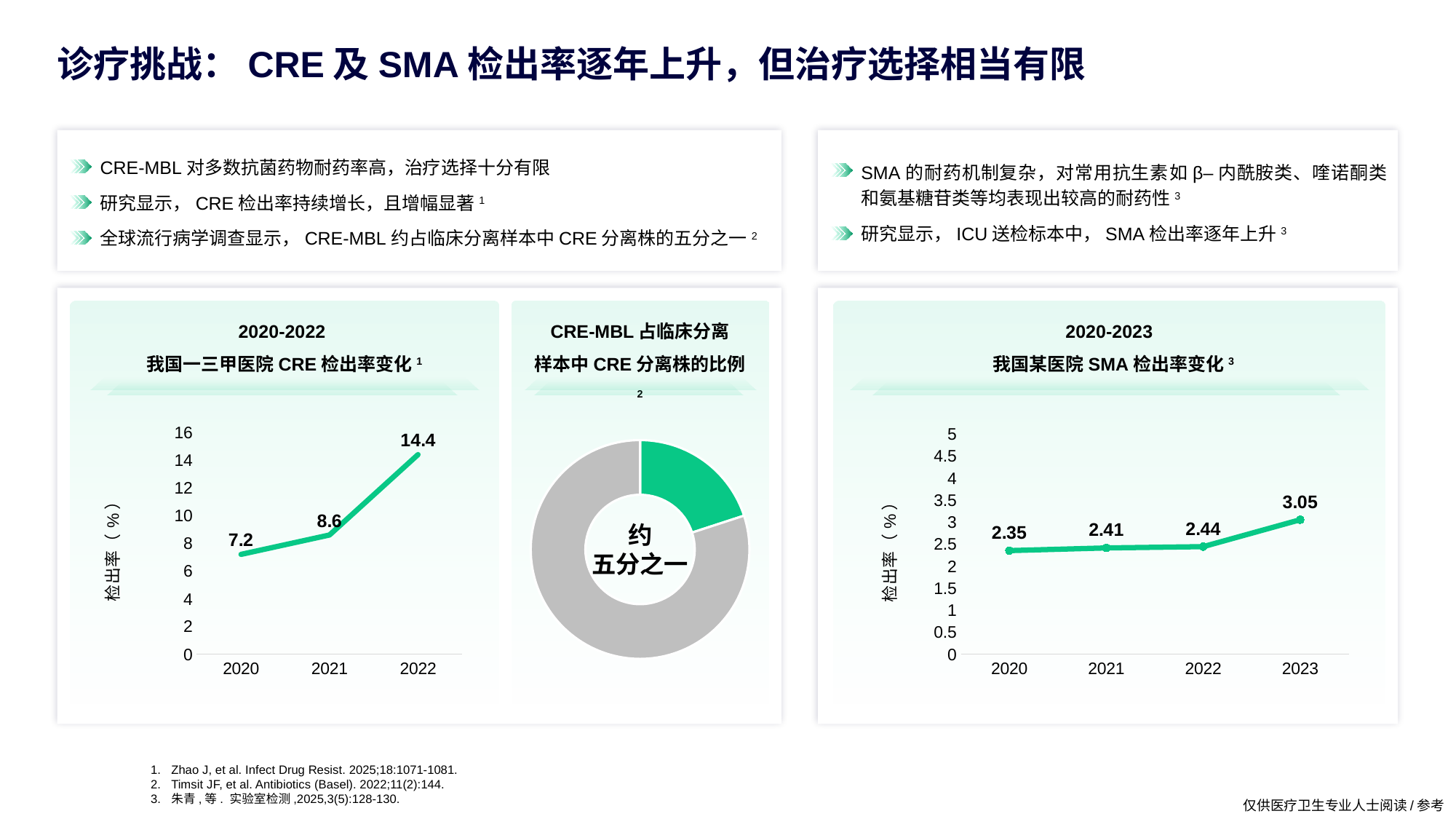

# 诊疗挑战：CRE及SMA检出率逐年上升，但治疗选择相当有限
CRE-MBL对多数抗菌药物耐药率高，治疗选择十分有限
研究显示，CRE检出率持续增长，且增幅显著1
全球流行病学调查显示，CRE-MBL约占临床分离样本中CRE分离株的五分之一2

SMA的耐药机制复杂，对常用抗生素如β–内酰胺类、喹诺酮类和氨基糖苷类等均表现出较高的耐药性3
研究显示，ICU送检标本中，SMA检出率逐年上升3

2020-2022
我国一三甲医院CRE检出率变化1
CRE-MBL占临床分离
样本中CRE分离株的比例2
2020-2023
 我国某医院SMA检出率变化3

### Chart

| Category | 系列 1 |
|---|---|
| 2020 | 7.2 |
| 2021 | 8.6 |
| 2022 | 14.4 |

### Chart

| Category | 系列 1 |
|---|---|
| 2020 | 2.35 |
| 2021 | 2.41 |
| 2022 | 2.44 |
| 2023 | 3.05 |

### Chart

| Category | 多重耐药菌检出率 |
|---|---|
| 第一季度 | 0.2 |
| 第二季度 | 0.8 |
约
五分之一
Zhao J, et al. Infect Drug Resist. 2025;18:1071-1081.
Timsit JF, et al. Antibiotics (Basel). 2022;11(2):144.
朱青,等. 实验室检测,2025,3(5):128-130.
仅供医疗卫生专业人士阅读/参考